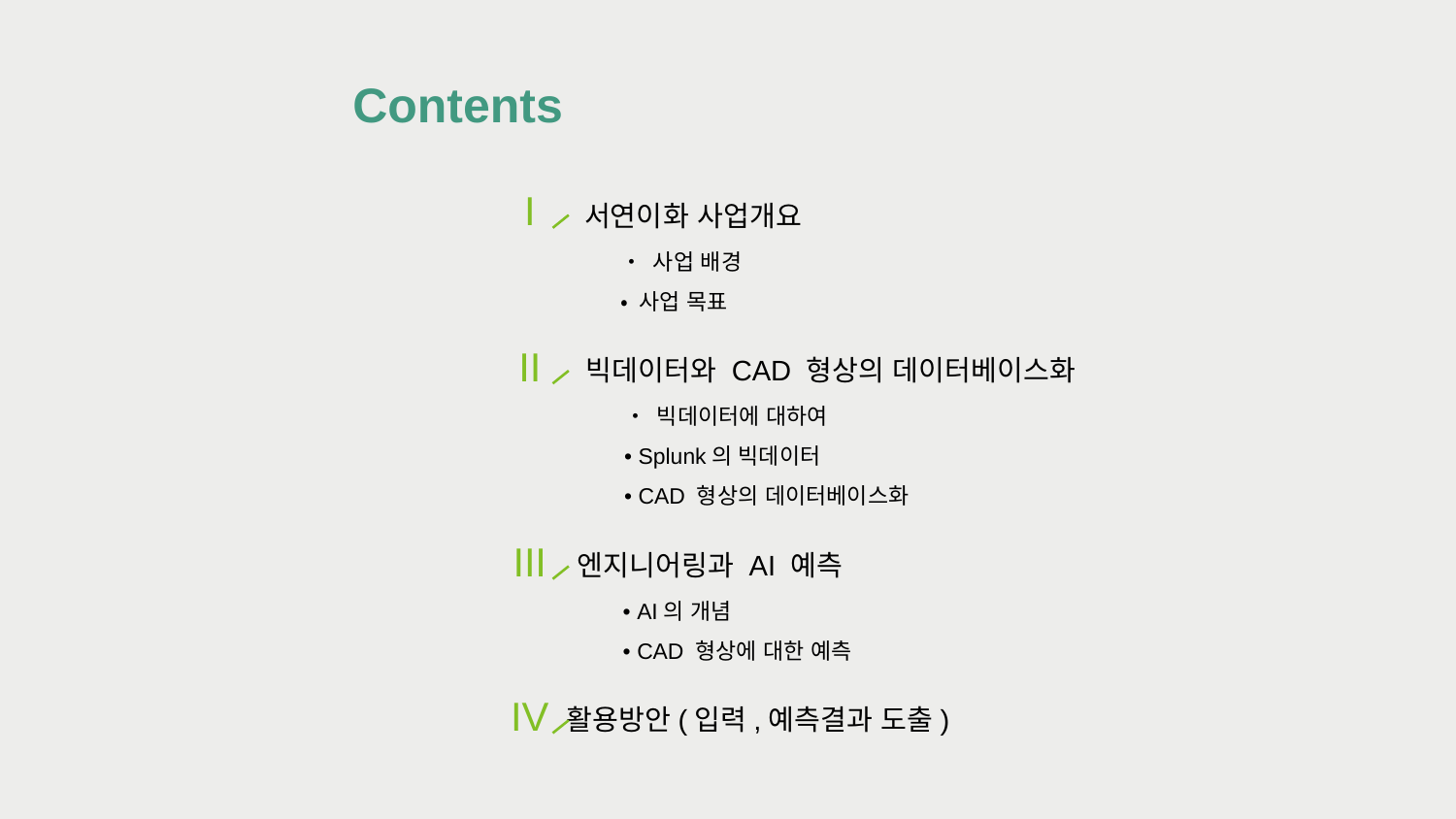

Contents
서연이화 사업개요
• 사업 배경
• 사업 목표
빅데이터와 CAD 형상의 데이터베이스화
• 빅데이터에 대하여
• Splunk의 빅데이터
• CAD 형상의 데이터베이스화
엔지니어링과 AI 예측
• AI의 개념
• CAD 형상에 대한 예측
활용방안(입력,예측결과 도출)
I
II
III
IV